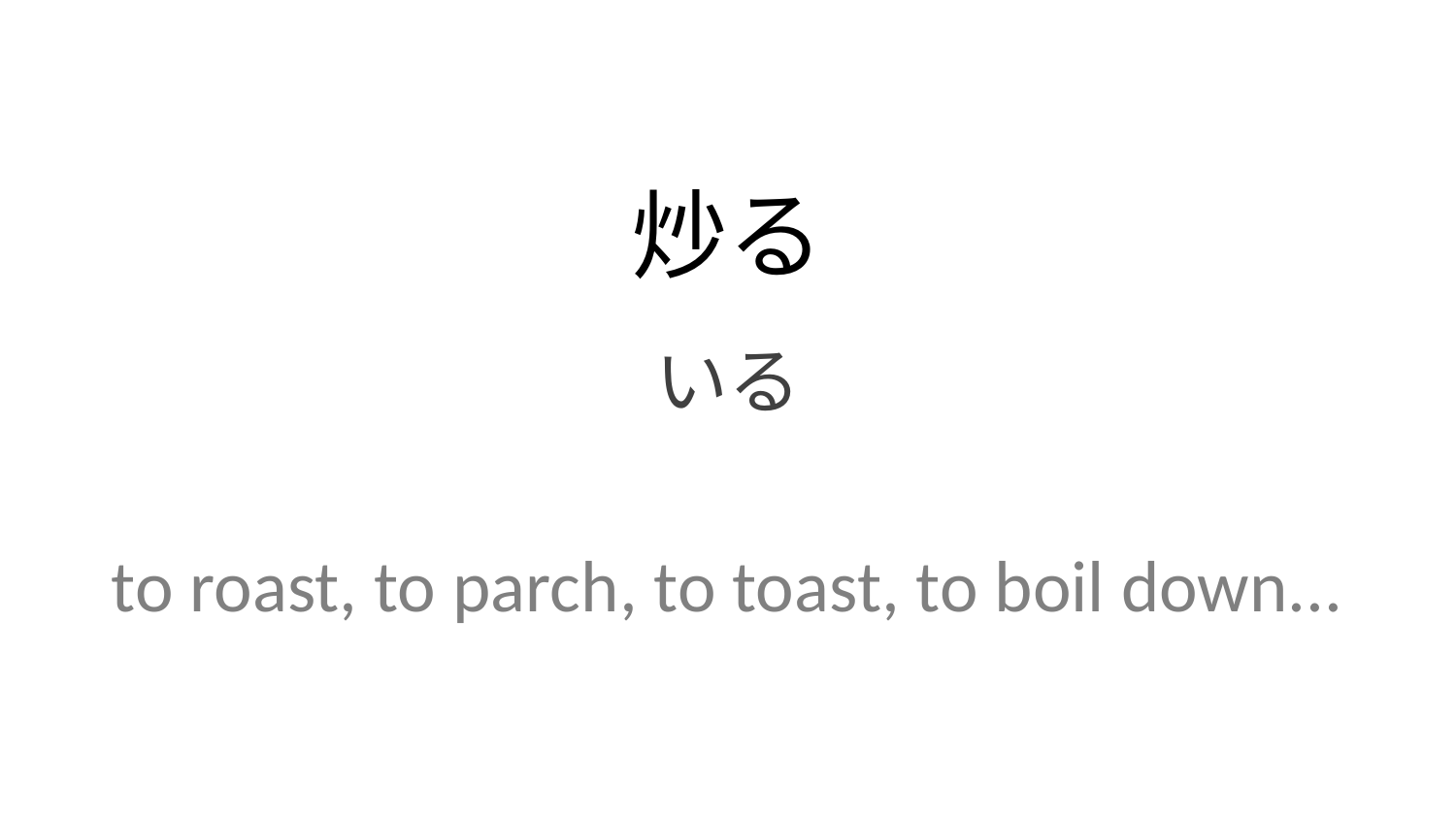

炒る

いる
to roast, to parch, to toast, to boil down...